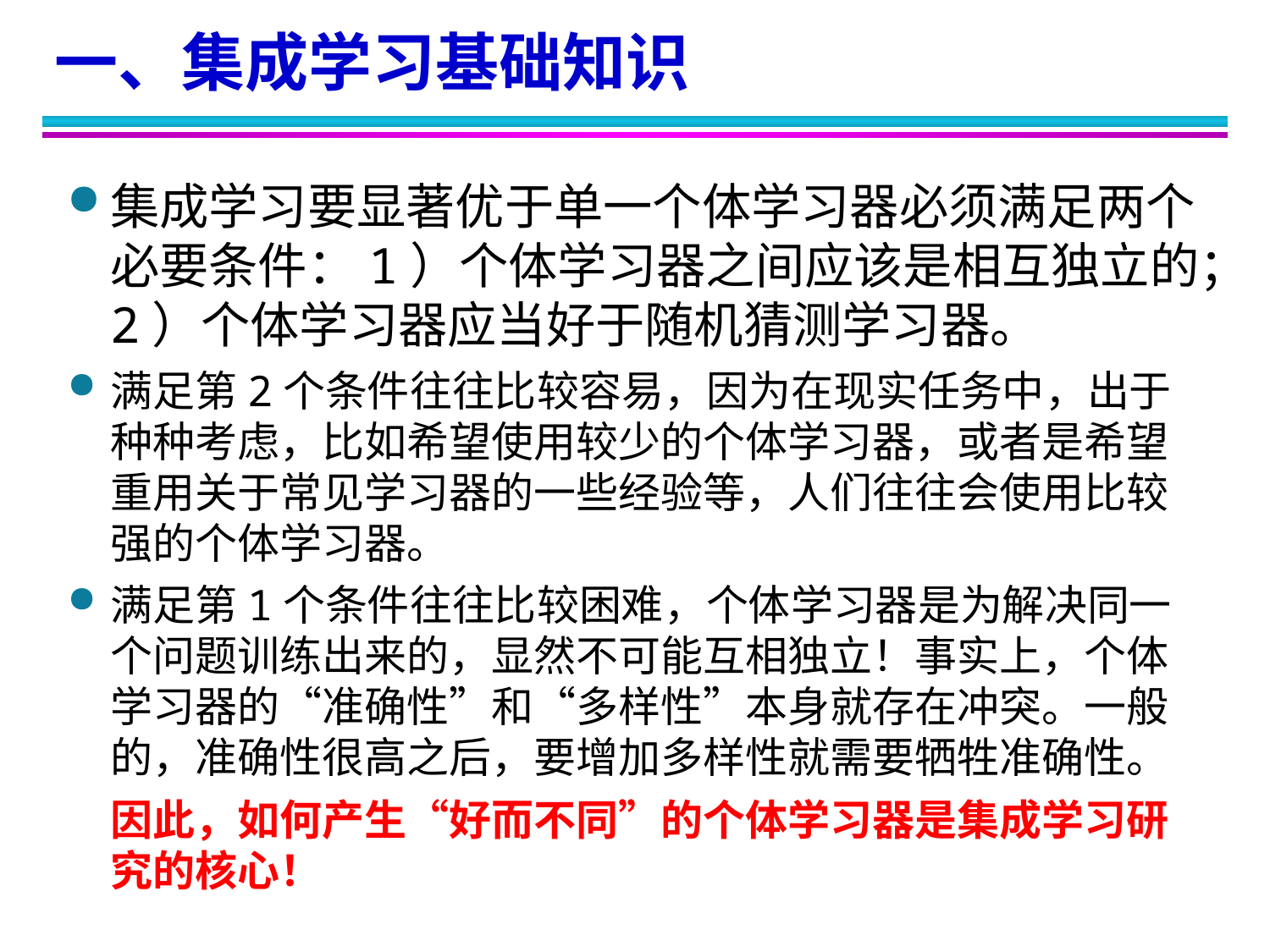

一、集成学习基础知识
集成学习要显著优于单一个体学习器必须满足两个必要条件：1）个体学习器之间应该是相互独立的；2）个体学习器应当好于随机猜测学习器。
满足第2个条件往往比较容易，因为在现实任务中，出于种种考虑，比如希望使用较少的个体学习器，或者是希望重用关于常见学习器的一些经验等，人们往往会使用比较强的个体学习器。
满足第1个条件往往比较困难，个体学习器是为解决同一个问题训练出来的，显然不可能互相独立！事实上，个体学习器的“准确性”和“多样性”本身就存在冲突。一般的，准确性很高之后，要增加多样性就需要牺牲准确性。
	因此，如何产生“好而不同”的个体学习器是集成学习研究的核心！